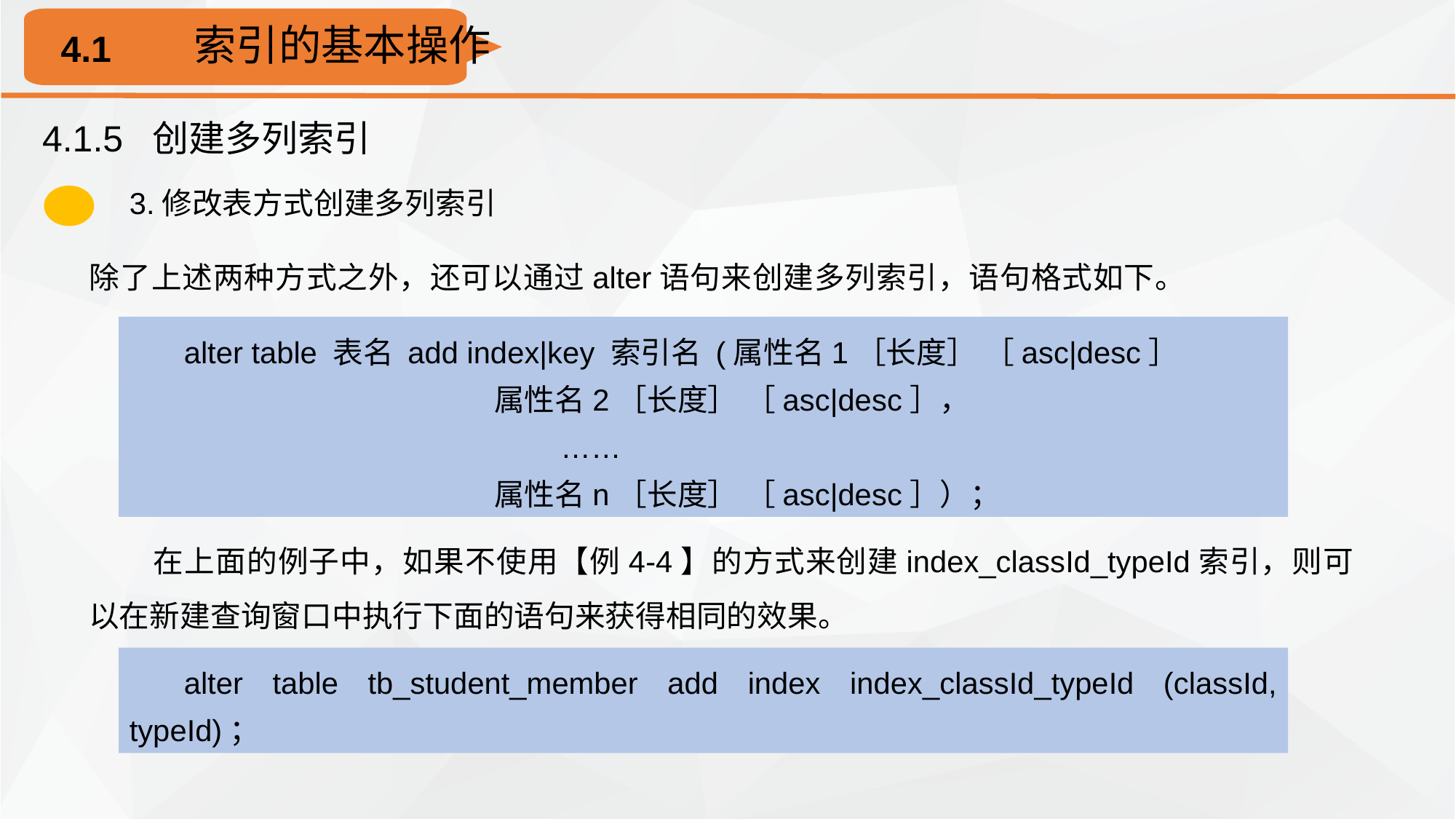

索引的基本操作
4.1
4.1.5  创建多列索引
3.修改表方式创建多列索引

除了上述两种方式之外，还可以通过alter语句来创建多列索引，语句格式如下。
alter table 表名 add index|key 索引名 (属性名1［长度］ ［asc|desc］
                                             属性名2［长度］ ［asc|desc］，
                                             ……
                                             属性名n［长度］ ［asc|desc］）；
在上面的例子中，如果不使用【例4-4】的方式来创建index_classId_typeId索引，则可以在新建查询窗口中执行下面的语句来获得相同的效果。
alter table tb_student_member add index index_classId_typeId (classId, typeId)；